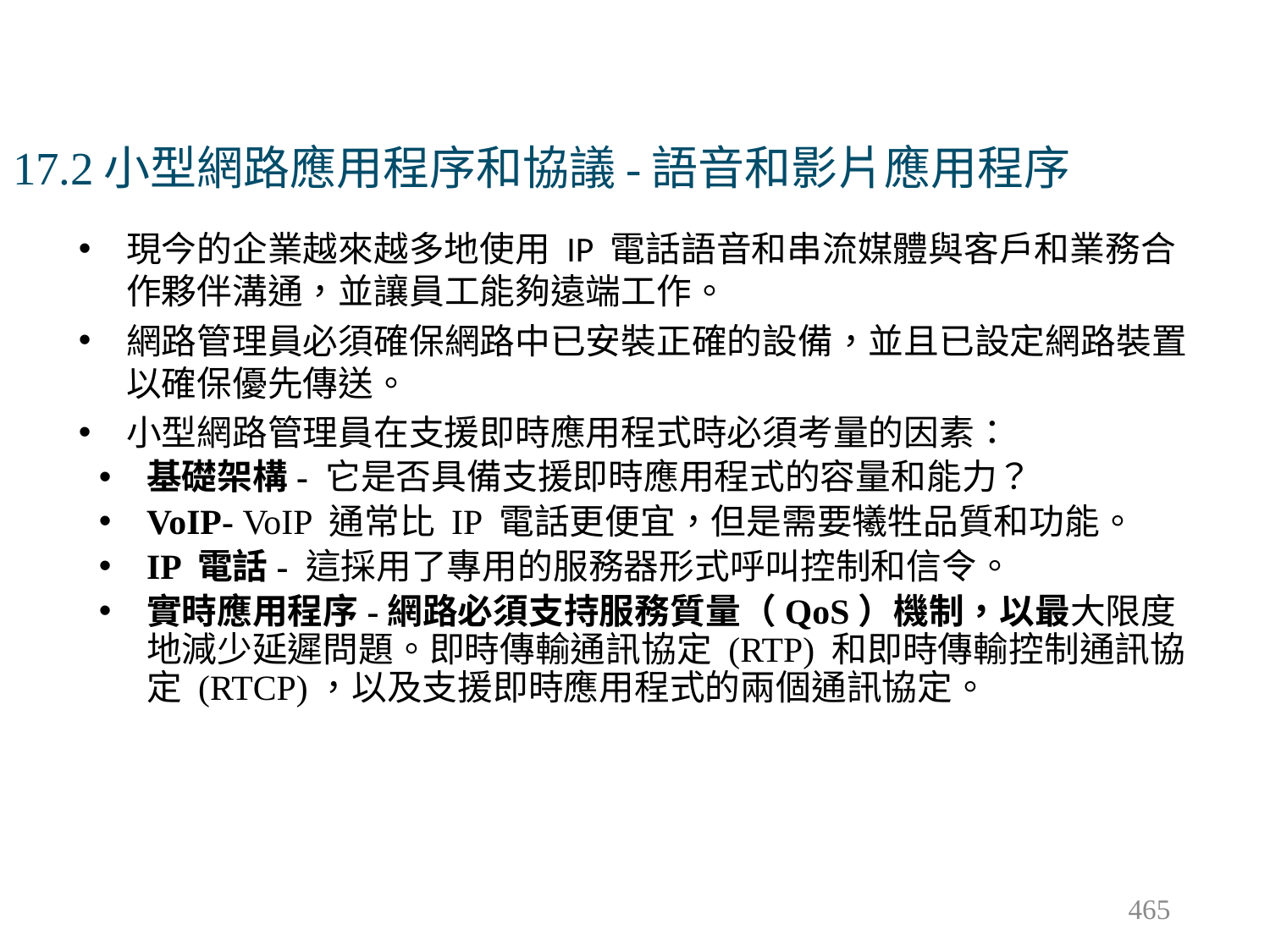

# 17.2小型網路應用程序和協議-語音和影片應用程序
現今的企業越來越多地使用 IP 電話語音和串流媒體與客戶和業務合作夥伴溝通，並讓員工能夠遠端工作。
網路管理員必須確保網路中已安裝正確的設備，並且已設定網路裝置以確保優先傳送。
小型網路管理員在支援即時應用程式時必須考量的因素：
基礎架構- 它是否具備支援即時應用程式的容量和能力？
VoIP- VoIP 通常比 IP 電話更便宜，但是需要犧牲品質和功能。
IP 電話- 這採用了專用的服務器形式呼叫控制和信令。
實時應用程序-網路必須支持服務質量（QoS）機制，以最大限度地減少延遲問題。即時傳輸通訊協定 (RTP) 和即時傳輸控制通訊協定 (RTCP)，以及支援即時應用程式的兩個通訊協定。
465